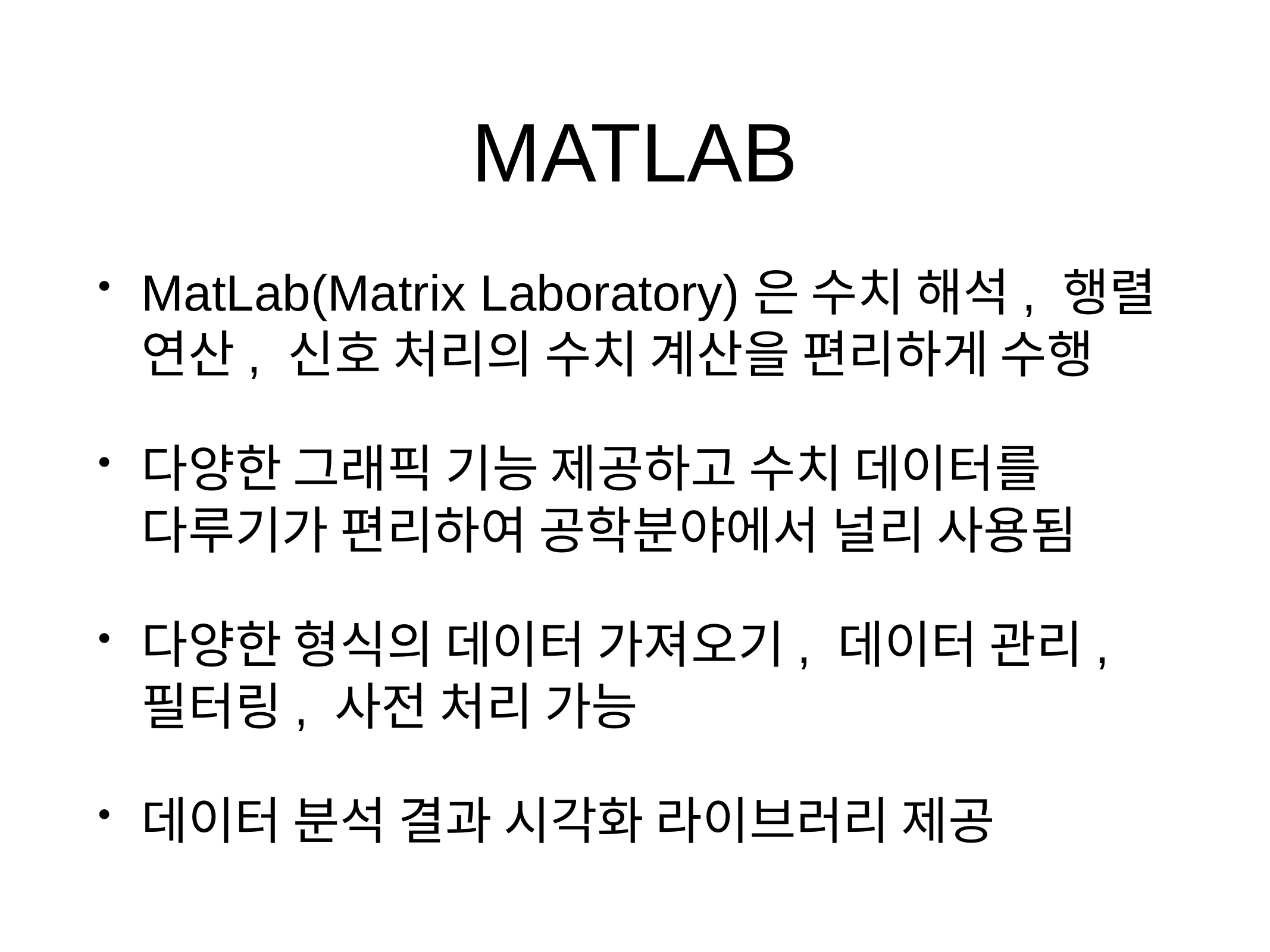

# MATLAB
MatLab(Matrix Laboratory)은 수치 해석, 행렬 연산, 신호 처리의 수치 계산을 편리하게 수행
다양한 그래픽 기능 제공하고 수치 데이터를 다루기가 편리하여 공학분야에서 널리 사용됨
다양한 형식의 데이터 가져오기, 데이터 관리, 필터링, 사전 처리 가능
데이터 분석 결과 시각화 라이브러리 제공
91